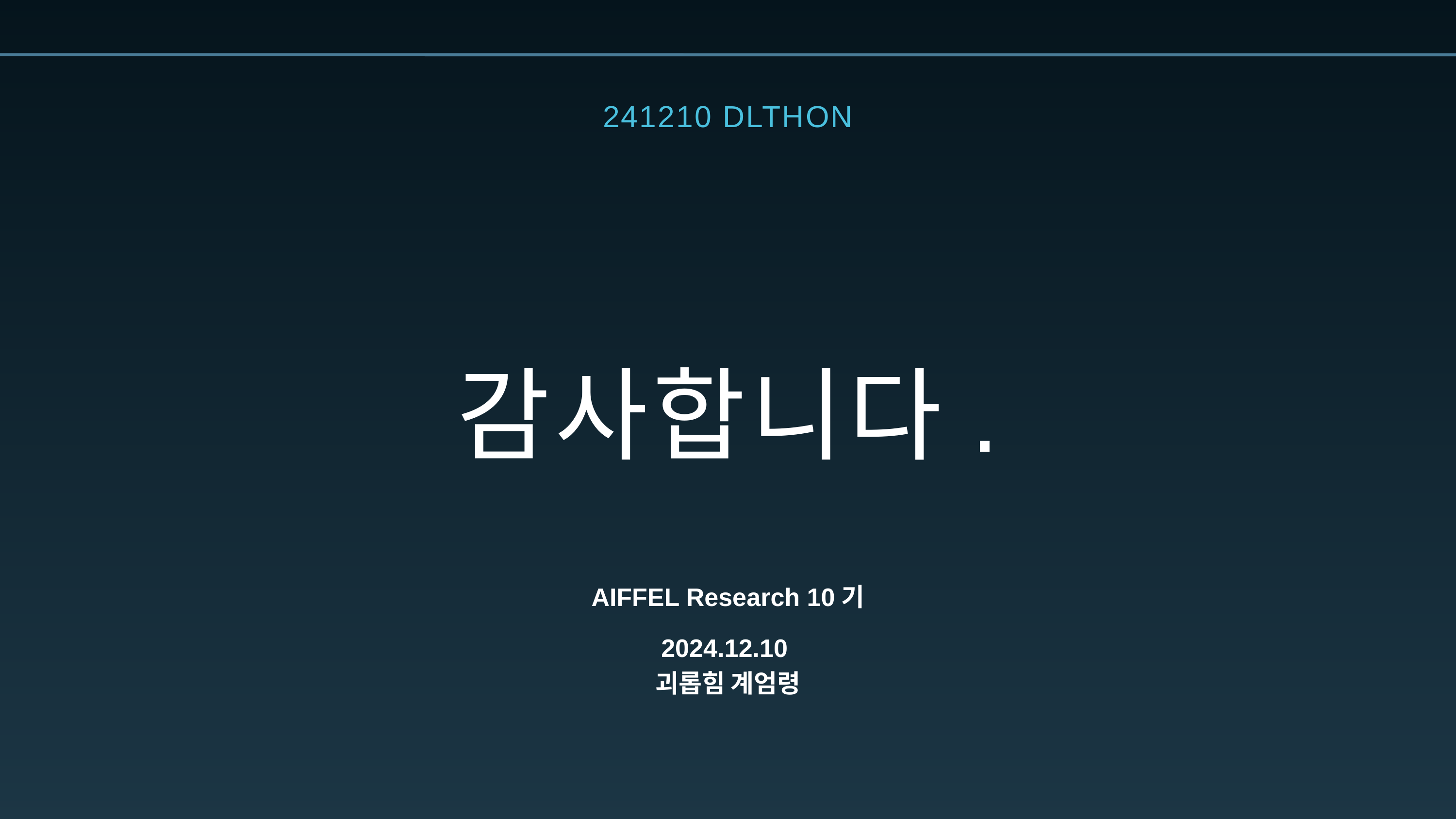

241210 DLTHON
감사합니다.
AIFFEL Research 10기
2024.12.10
괴롭힘 계엄령